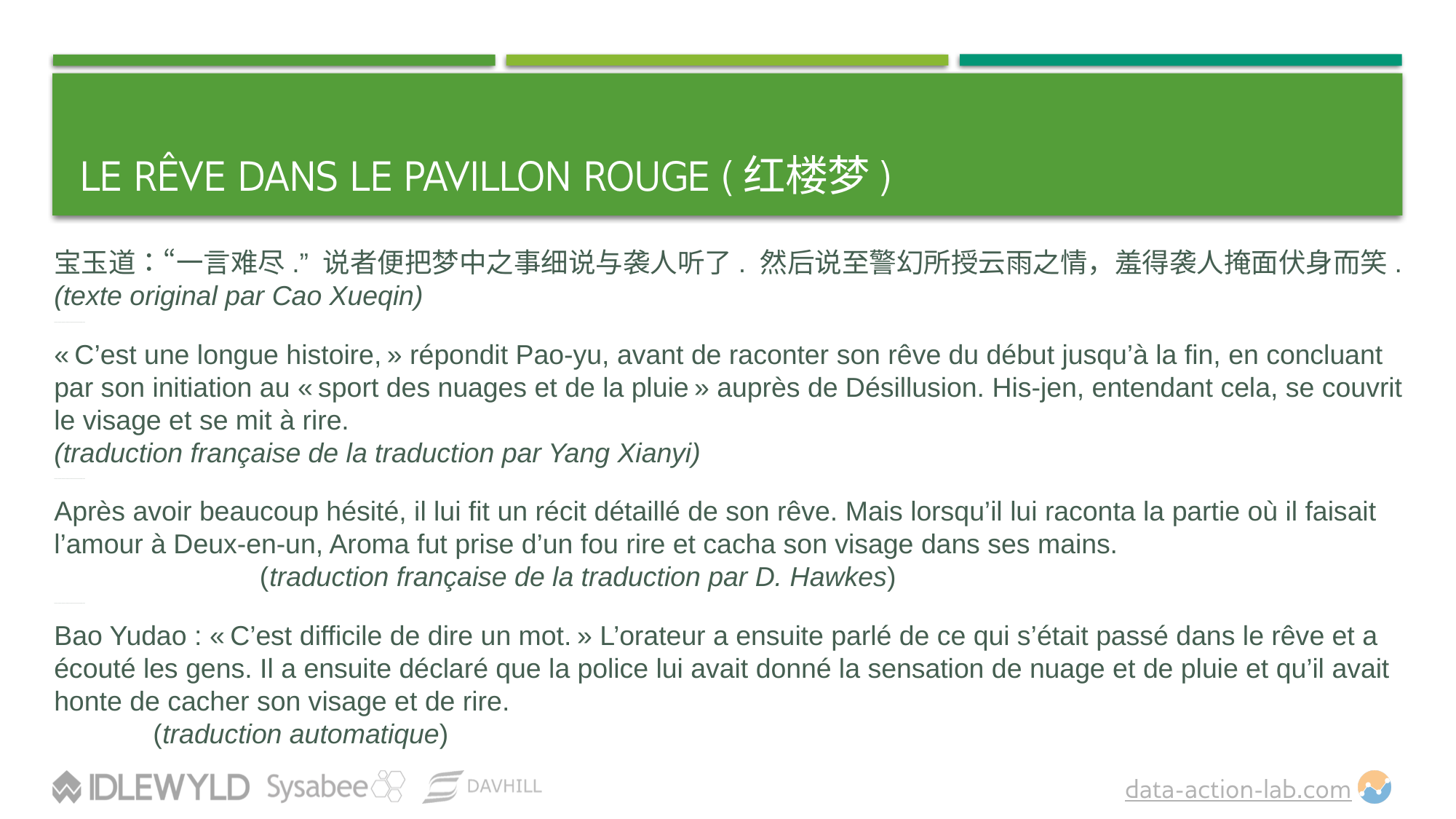

# Le Rêve dans le pavillon rouge (红楼梦)
宝玉道：“一言难尽.” 说者便把梦中之事细说与袭人听了. 然后说至警幻所授云雨之情，羞得袭人掩面伏身而笑.
(texte original par Cao Xueqin)
___________________________________________
« C’est une longue histoire, » répondit Pao-yu, avant de raconter son rêve du début jusqu’à la fin, en concluant par son initiation au « sport des nuages et de la pluie » auprès de Désillusion. His-jen, entendant cela, se couvrit le visage et se mit à rire.
(traduction française de la traduction par Yang Xianyi)
___________________________________________
Après avoir beaucoup hésité, il lui fit un récit détaillé de son rêve. Mais lorsqu’il lui raconta la partie où il faisait l’amour à Deux-en-un, Aroma fut prise d’un fou rire et cacha son visage dans ses mains.                                                                 (traduction française de la traduction par D. Hawkes)
___________________________________________
Bao Yudao : « C’est difficile de dire un mot. » L’orateur a ensuite parlé de ce qui s’était passé dans le rêve et a écouté les gens. Il a ensuite déclaré que la police lui avait donné la sensation de nuage et de pluie et qu’il avait honte de cacher son visage et de rire.                                                                                                                                   (traduction automatique)